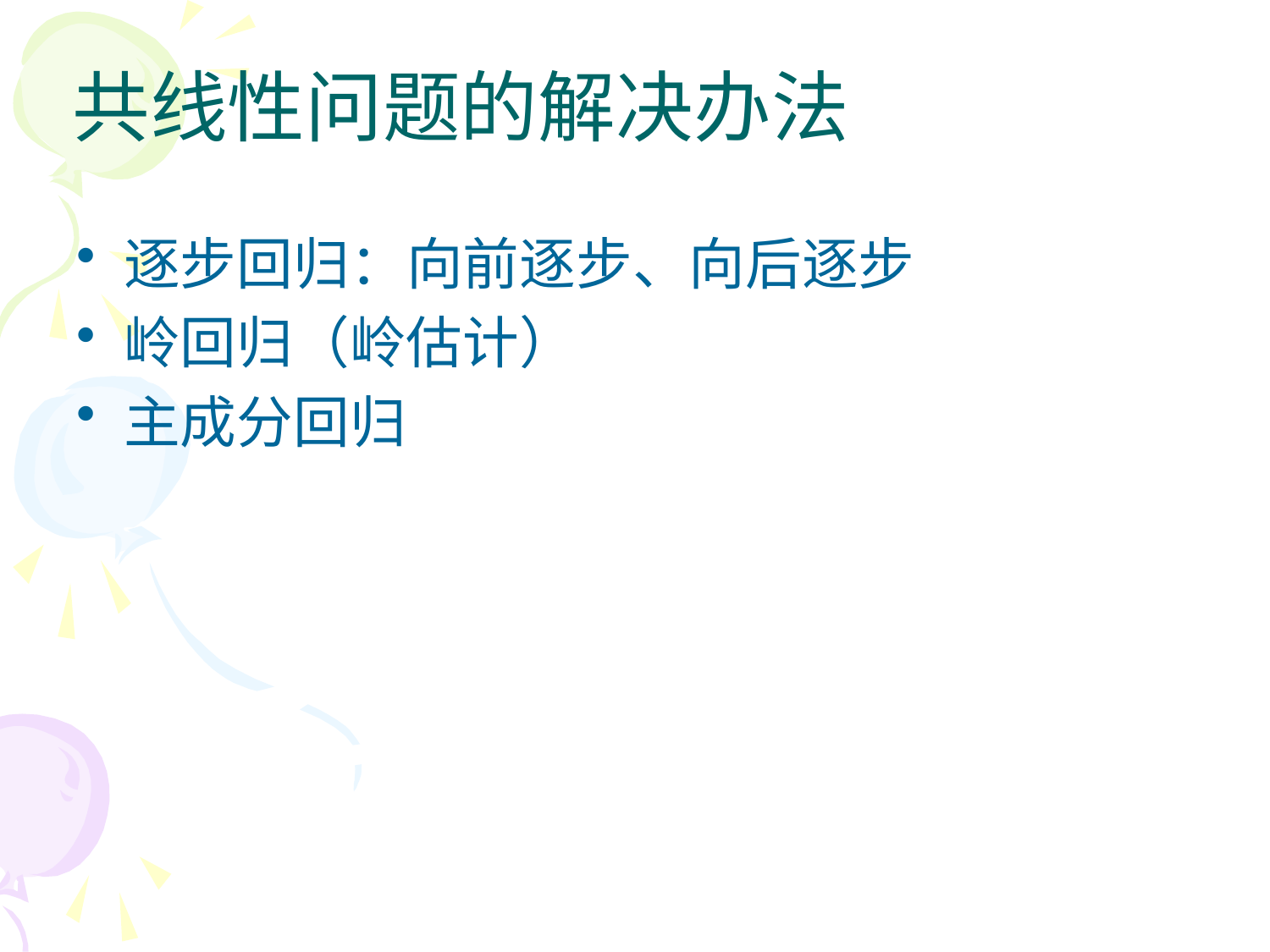

# 共线性问题的解决办法
逐步回归：向前逐步、向后逐步
岭回归（岭估计）
主成分回归